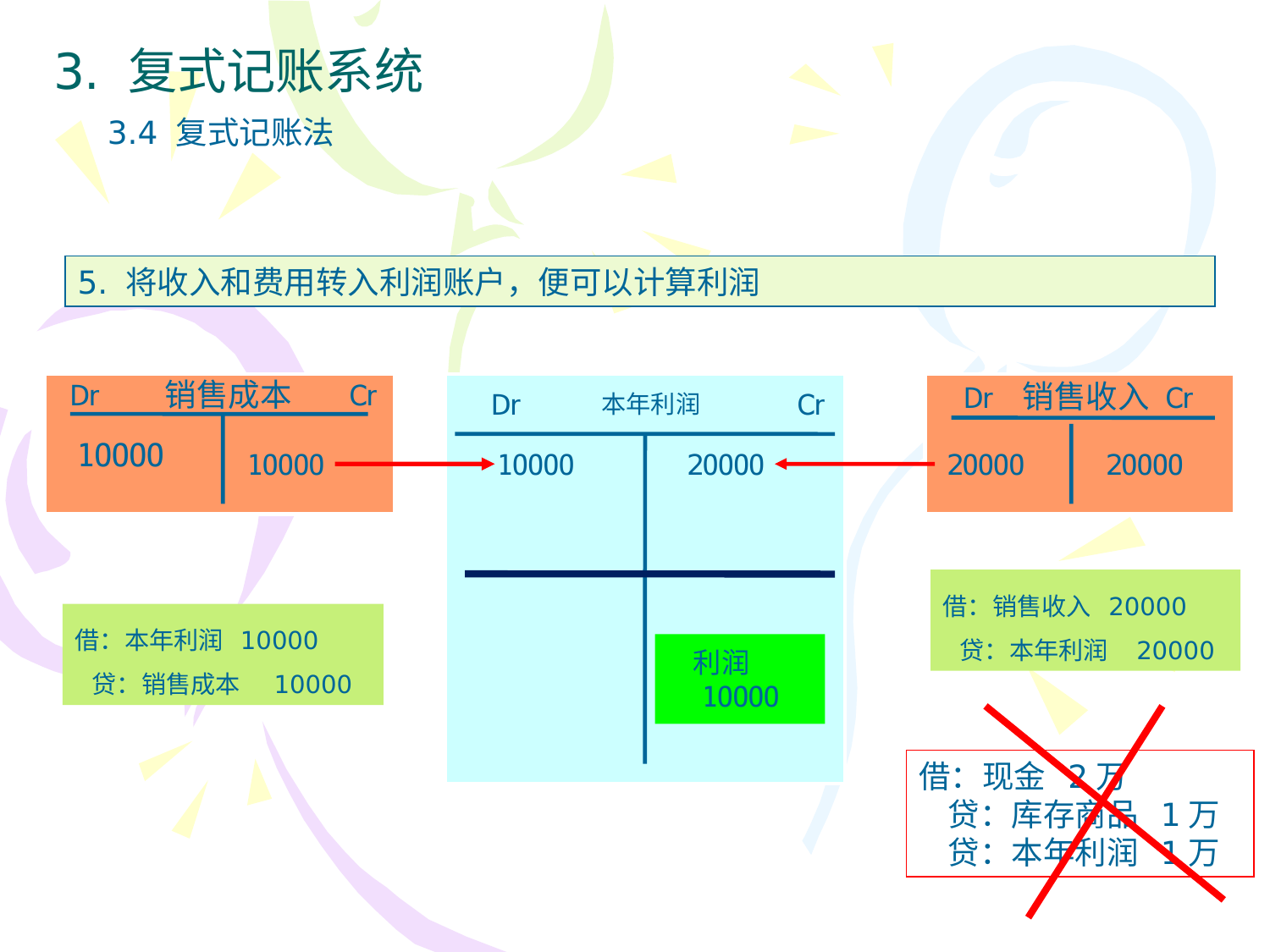

3. 复式记账系统
3.4 复式记账法
5. 将收入和费用转入利润账户，便可以计算利润

Dr
销售成本
Cr

10000

Dr
 本年利润
Cr

 销售收入
Dr
Cr

20000
10000
10000

20000
20000

借：销售收入  20000
  贷：本年利润    20000
借：本年利润  10000
  贷：销售成本     10000
   利润
    10000
借：现金  2万
   贷：库存商品  1万
   贷：本年利润  1万